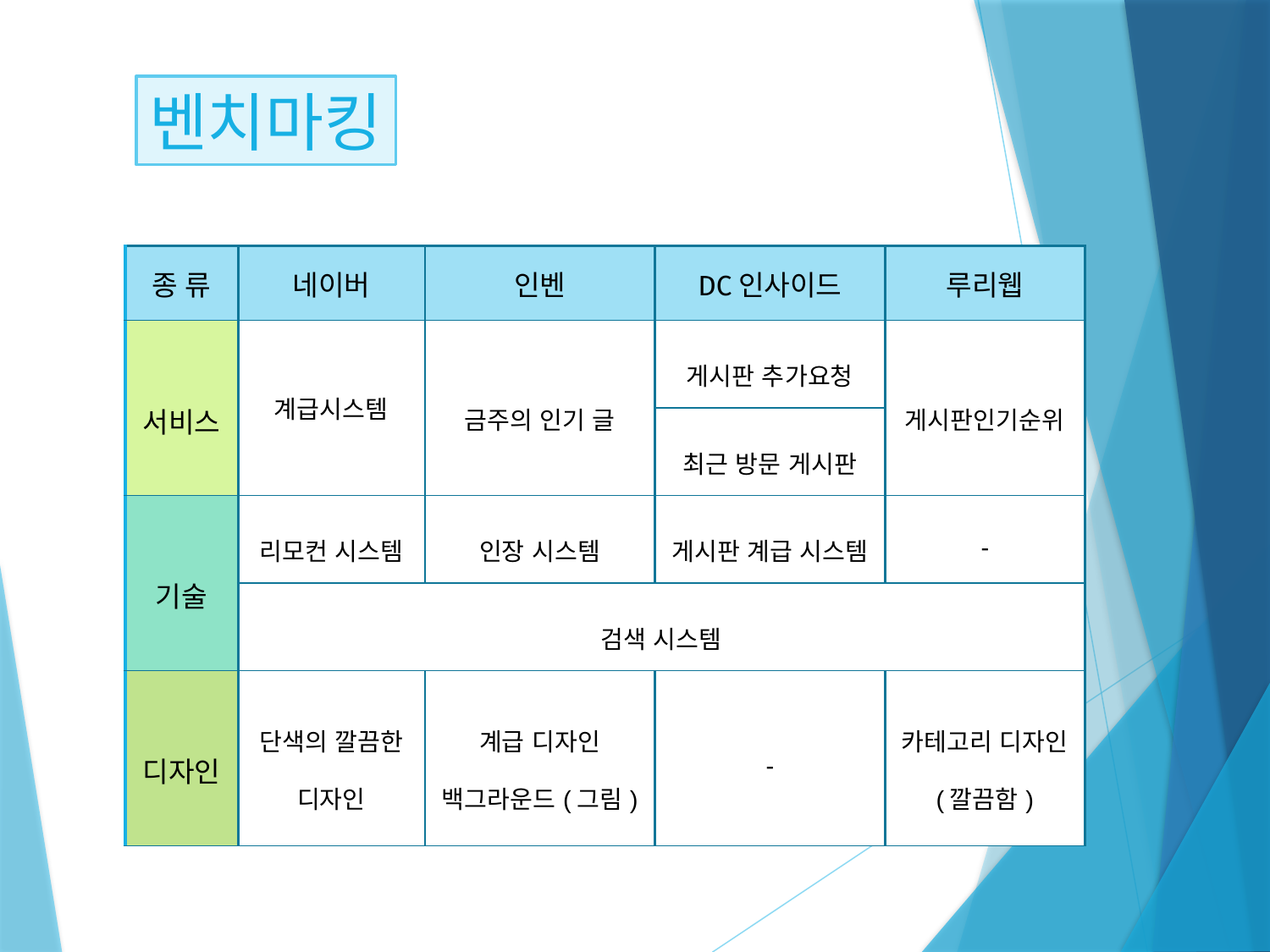

벤치마킹
| 종 류 | 네이버 | 인벤 | DC인사이드 | 루리웹 |
| --- | --- | --- | --- | --- |
| 서비스 | 계급시스템 | 금주의 인기 글 | 게시판 추가요청 | 게시판인기순위 |
|  |  |  | 최근 방문 게시판 |  |
| 기술 | 리모컨 시스템 | 인장 시스템 | 게시판 계급 시스템 | - |
|  | 검색 시스템 |  |  |  |
| 디자인 | 단색의 깔끔한 디자인 | 계급 디자인 백그라운드(그림) | - | 카테고리 디자인 (깔끔함) |